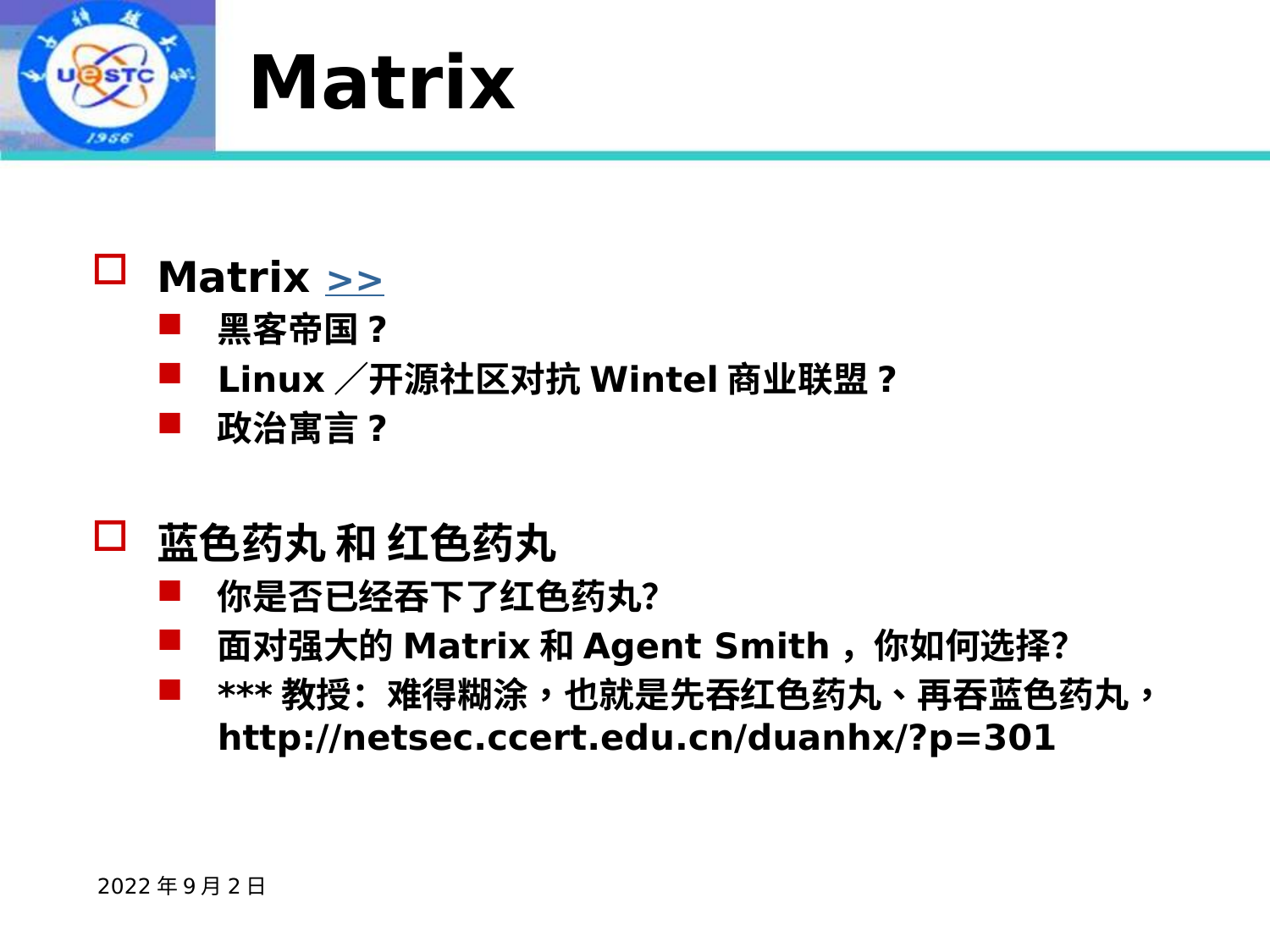

# Matrix
Matrix >>
黑客帝国?
Linux／开源社区对抗Wintel商业联盟?
政治寓言?

蓝色药丸 和 红色药丸
你是否已经吞下了红色药丸？
面对强大的Matrix和Agent Smith，你如何选择？
***教授：难得糊涂，也就是先吞红色药丸、再吞蓝色药丸，http://netsec.ccert.edu.cn/duanhx/?p=301
2022年9月2日
66